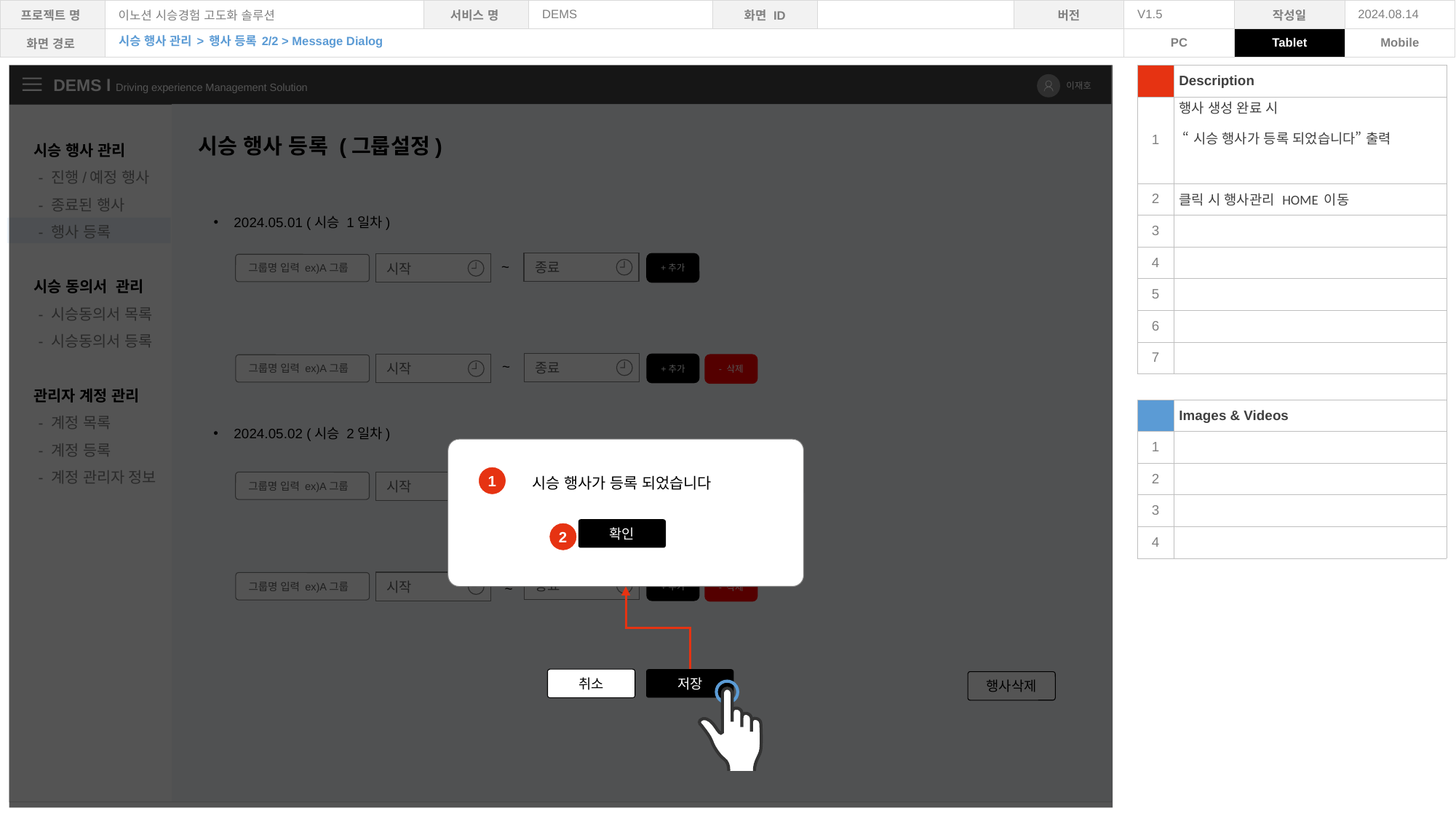

시승 행사 관리 > 행사 등록 2/2 > Message Dialog

|  | Description |
| --- | --- |
| 1 | 행사 생성 완료 시 “시승 행사가 등록 되었습니다” 출력 |
| 2 | 클릭 시 행사관리 HOME 이동 |
| 3 |  |
| 4 |  |
| 5 |  |
| 6 |  |
| 7 |  |
|  |  |
|  | Images & Videos |
| 1 |  |
| 2 |  |
| 3 |  |
| 4 |  |

DEMS l Driving experience Management Solution

이재호

시승 행사 관리
 - 진행/예정 행사
 - 종료된 행사
 - 행사 등록

시승 동의서  관리
 - 시승동의서 목록
 - 시승동의서 등록

관리자 계정 관리
 - 계정 목록
 - 계정 등록
 - 계정 관리자 정보

시승 행사 등록 (그룹설정)
2024.05.01 (시승 1일차)

~
종료

그룹명 입력 ex)A그룹
시작

+추가

~
종료

그룹명 입력 ex)A그룹
시작

+추가
- 삭제
2024.05.02 (시승 2일차)

1
시승 행사가 등록 되었습니다
~
종료

그룹명 입력 ex)A그룹
시작

+추가
확인
2
종료

그룹명 입력 ex)A그룹
시작

+추가
- 삭제
~
취소
저장
행사삭제